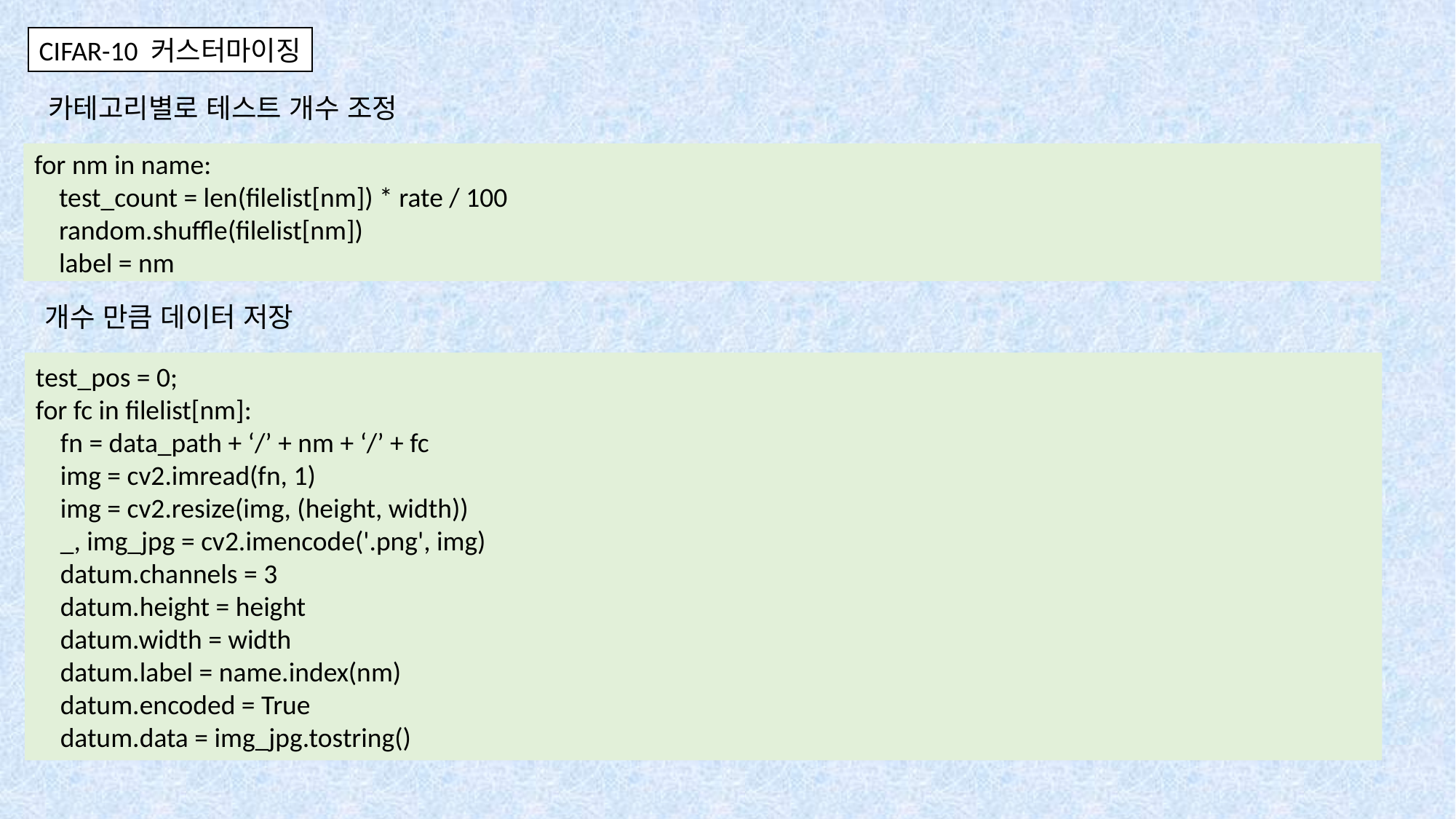

CIFAR-10 커스터마이징
카테고리별로 테스트 개수 조정
for nm in name:
    test_count = len(filelist[nm]) * rate / 100
    random.shuffle(filelist[nm])
    label = nm
개수 만큼 데이터 저장
test_pos = 0;
for fc in filelist[nm]:
    fn = data_path + ‘/’ + nm + ‘/’ + fc
    img = cv2.imread(fn, 1)
    img = cv2.resize(img, (height, width))
    _, img_jpg = cv2.imencode('.png', img)
    datum.channels = 3
    datum.height = height
    datum.width = width
    datum.label = name.index(nm)
    datum.encoded = True
    datum.data = img_jpg.tostring()